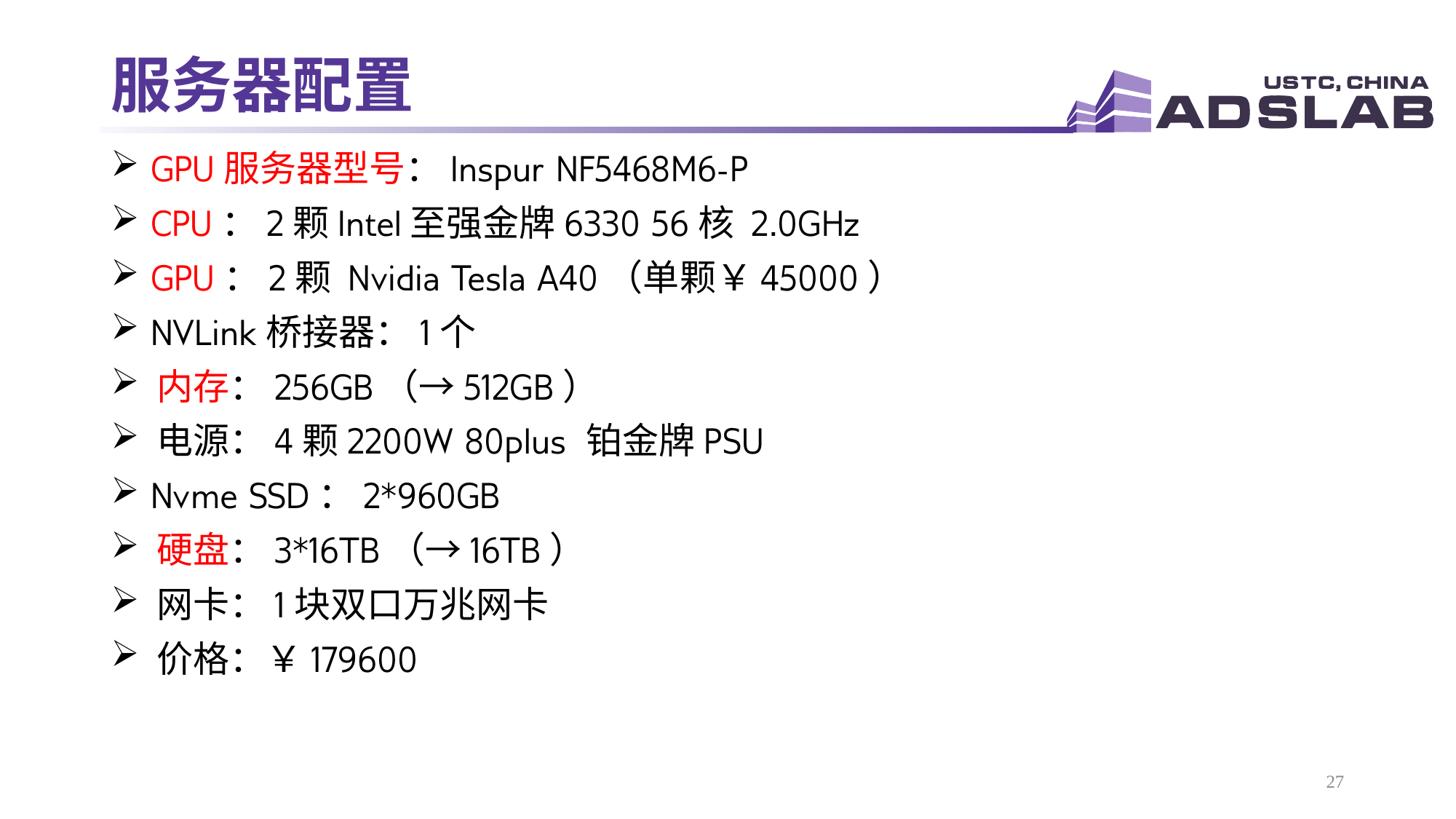

# 服务器配置
 GPU服务器型号：Inspur NF5468M6-P
 CPU：2颗Intel至强金牌6330 56核 2.0GHz
 GPU：2颗 Nvidia Tesla A40（单颗￥45000）
 NVLink桥接器：1个
 内存：256GB（→512GB）
 电源：4颗2200W 80plus 铂金牌PSU
 Nvme SSD：2*960GB
 硬盘：3*16TB（→16TB）
 网卡：1块双口万兆网卡
 价格：￥179600